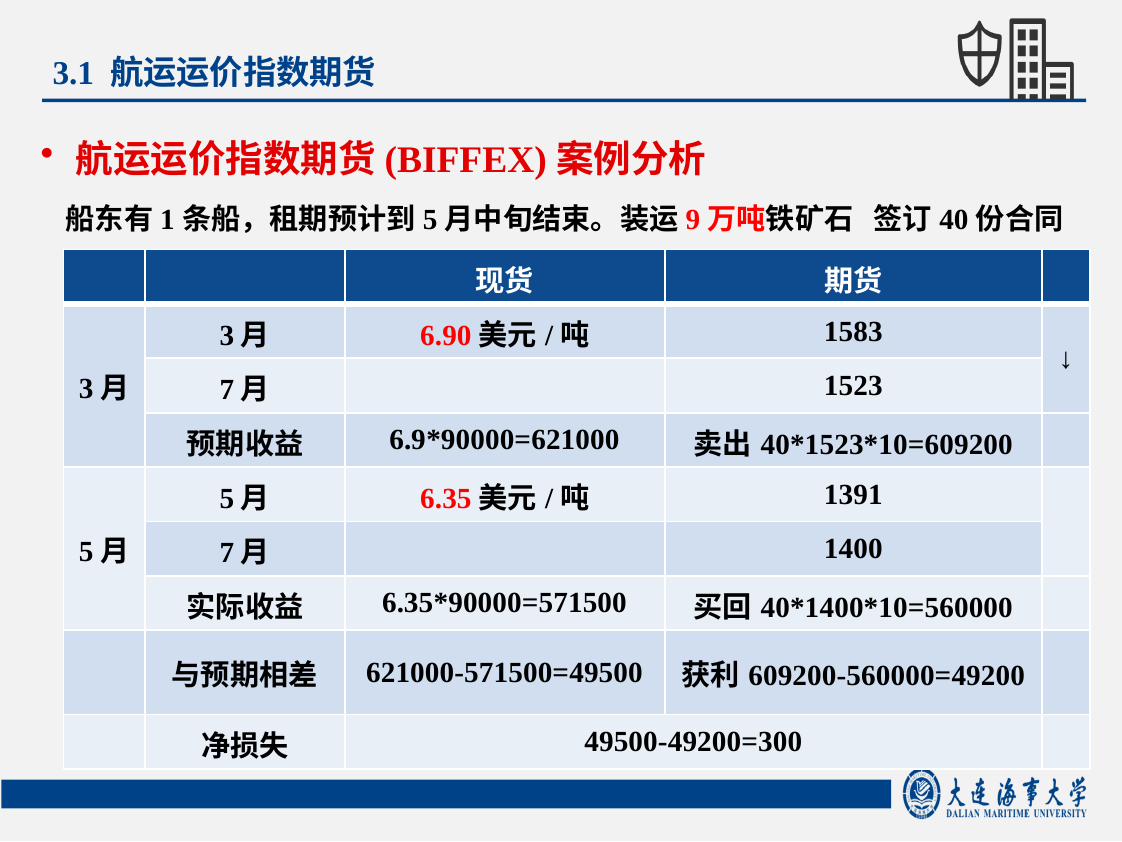

3.1 航运运价指数期货
航运运价指数期货(BIFFEX)案例分析
船东有1条船，租期预计到5月中旬结束。装运9万吨铁矿石   签订40份合同
|  |  | 现货 | 期货 |  |
| --- | --- | --- | --- | --- |
| 3月 | 3月 | 6.90美元/吨 | 1583 | ↓ |
|  | 7月 |  | 1523 |  |
|  | 预期收益 | 6.9\*90000=621000 | 卖出40\*1523\*10=609200 |  |
| 5月 | 5月 | 6.35美元/吨 | 1391 |  |
|  | 7月 |  | 1400 |  |
|  | 实际收益 | 6.35\*90000=571500 | 买回40\*1400\*10=560000 |  |
|  | 与预期相差 | 621000-571500=49500 | 获利609200-560000=49200 |  |
|  | 净损失 | 49500-49200=300 |  |  |